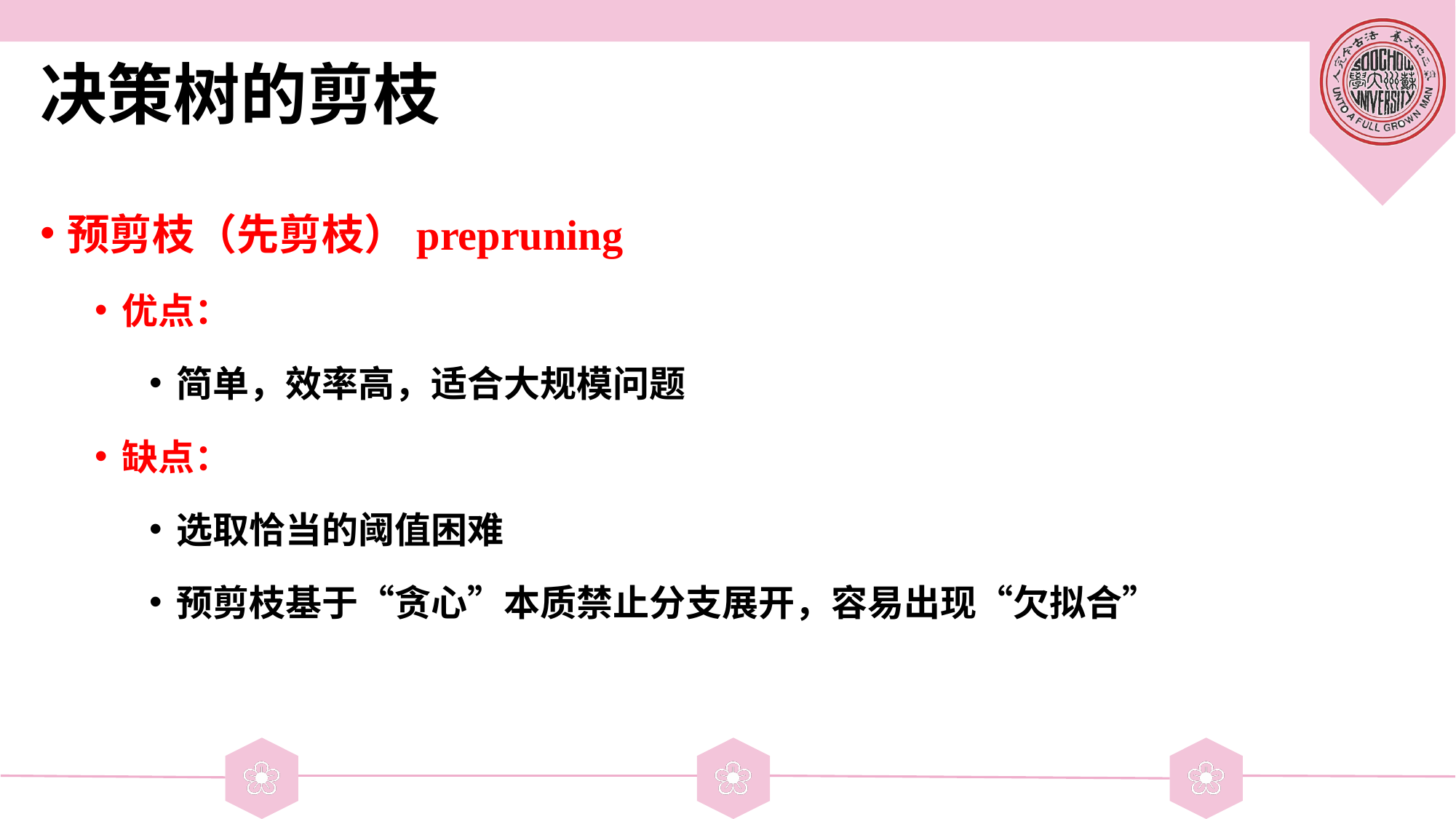

# 决策树的剪枝
预剪枝（先剪枝）prepruning
优点：
简单，效率高，适合大规模问题
缺点：
选取恰当的阈值困难
预剪枝基于“贪心”本质禁止分支展开，容易出现“欠拟合”